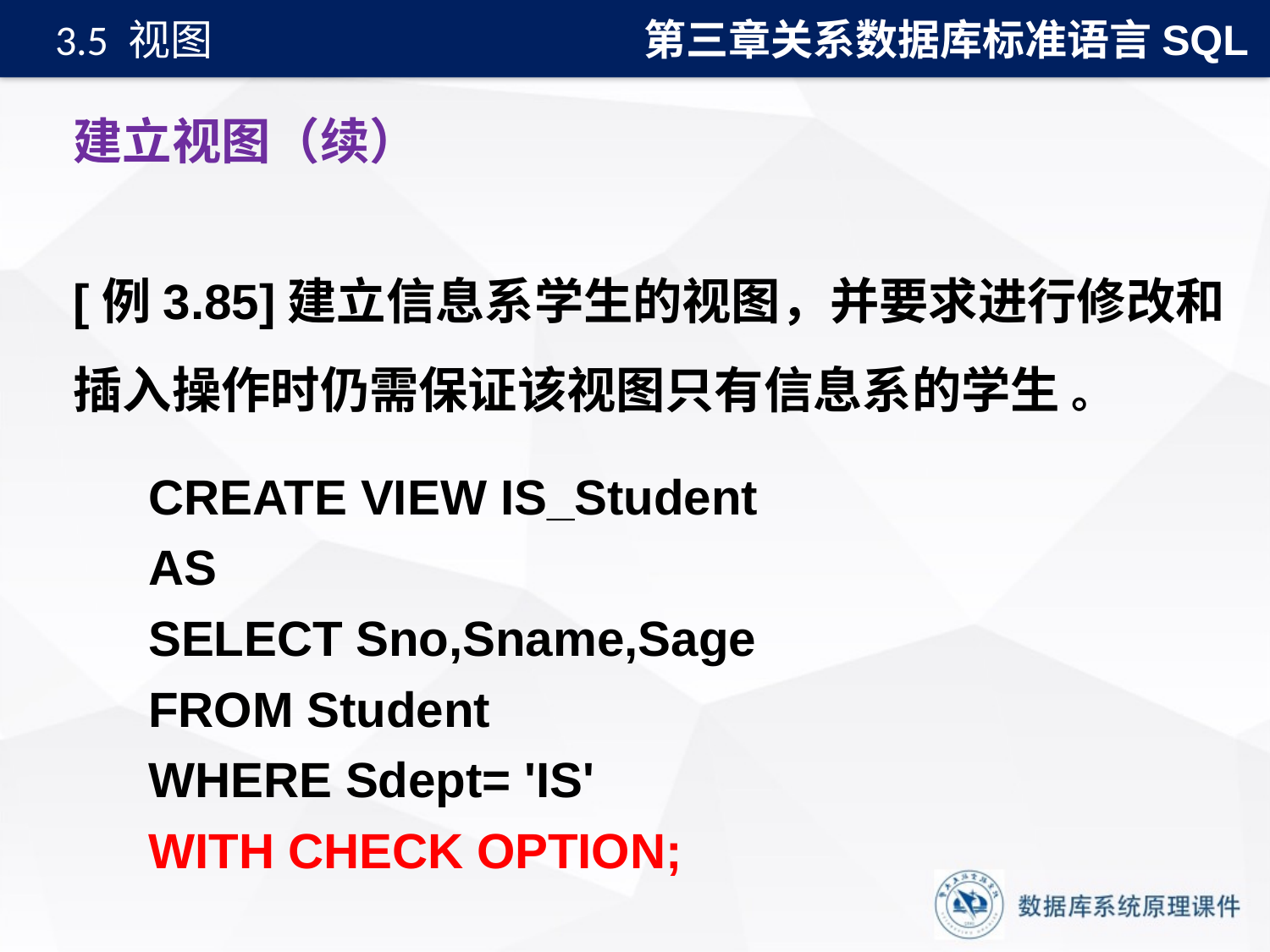

第三章关系数据库标准语言SQL
3.5 视图
# 建立视图（续）
[例3.85]建立信息系学生的视图，并要求进行修改和插入操作时仍需保证该视图只有信息系的学生 。
CREATE VIEW IS_Student
AS
SELECT Sno,Sname,Sage
FROM Student
WHERE Sdept= 'IS'
WITH CHECK OPTION;